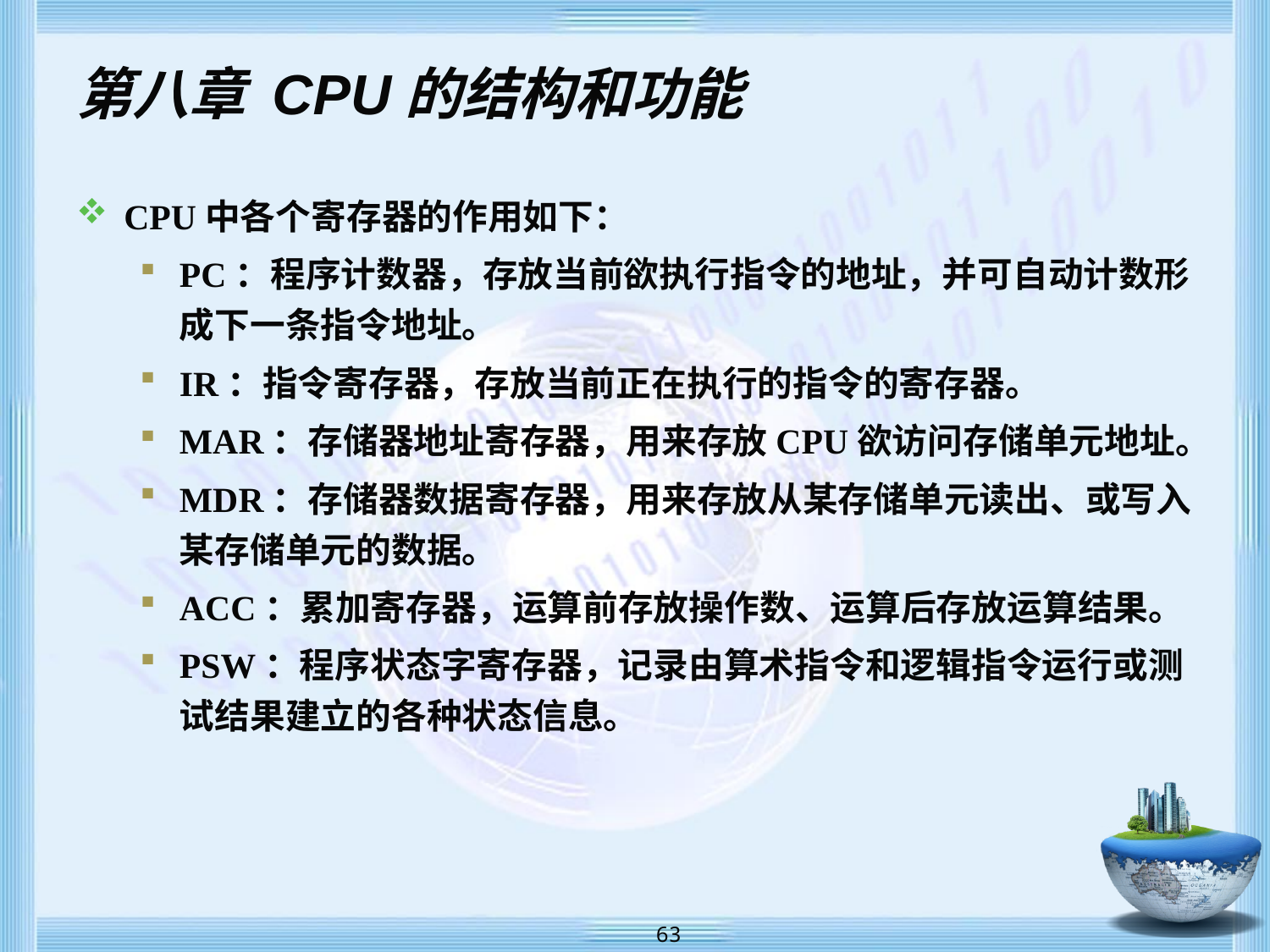

# 第八章 CPU的结构和功能
CPU中各个寄存器的作用如下：
PC：程序计数器，存放当前欲执行指令的地址，并可自动计数形成下一条指令地址。
IR：指令寄存器，存放当前正在执行的指令的寄存器。
MAR：存储器地址寄存器，用来存放CPU欲访问存储单元地址。
MDR：存储器数据寄存器，用来存放从某存储单元读出、或写入某存储单元的数据。
ACC：累加寄存器，运算前存放操作数、运算后存放运算结果。
PSW：程序状态字寄存器，记录由算术指令和逻辑指令运行或测试结果建立的各种状态信息。

    63